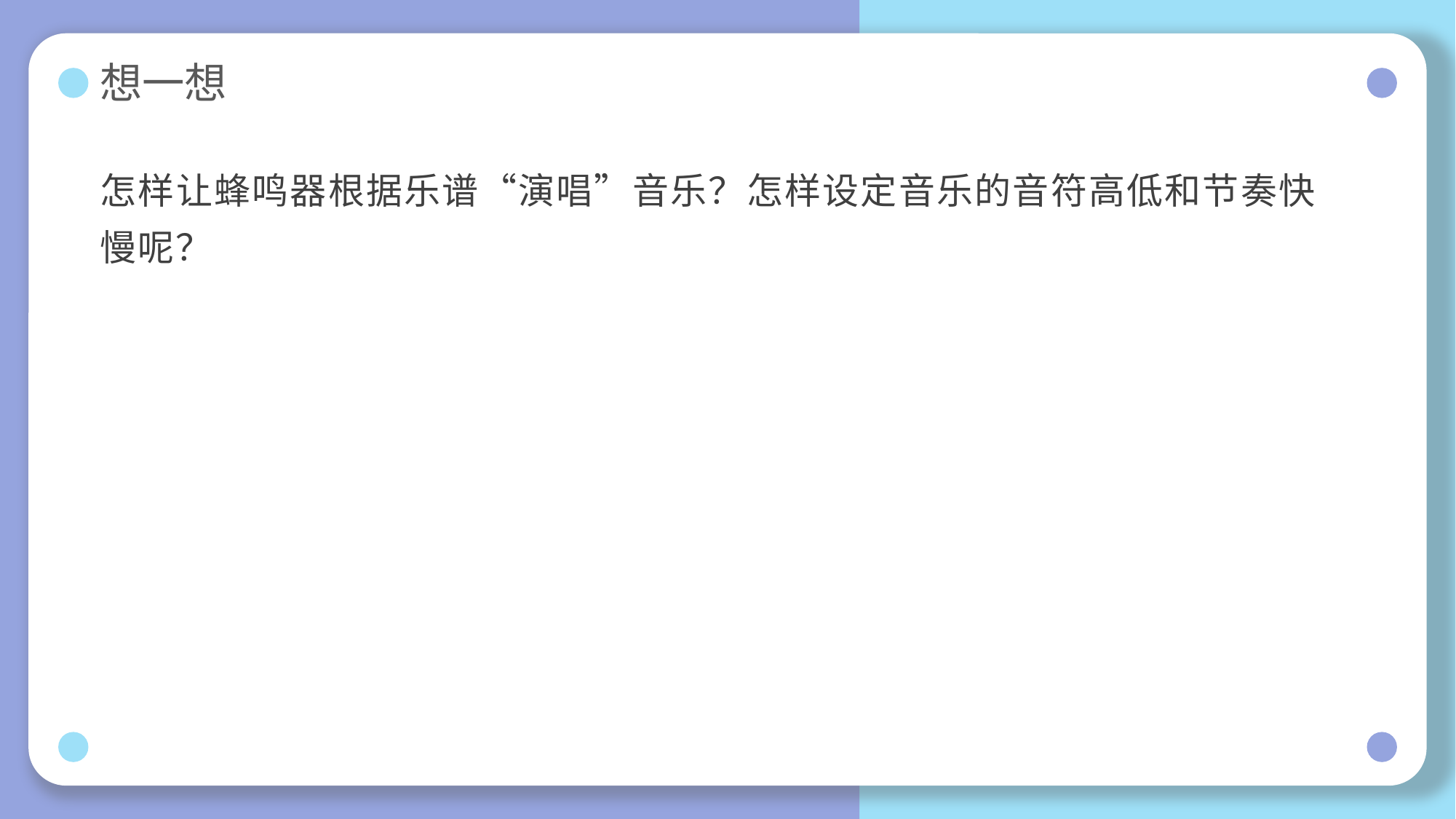

# 想一想
怎样让蜂鸣器根据乐谱“演唱”音乐？怎样设定音乐的音符高低和节奏快慢呢？